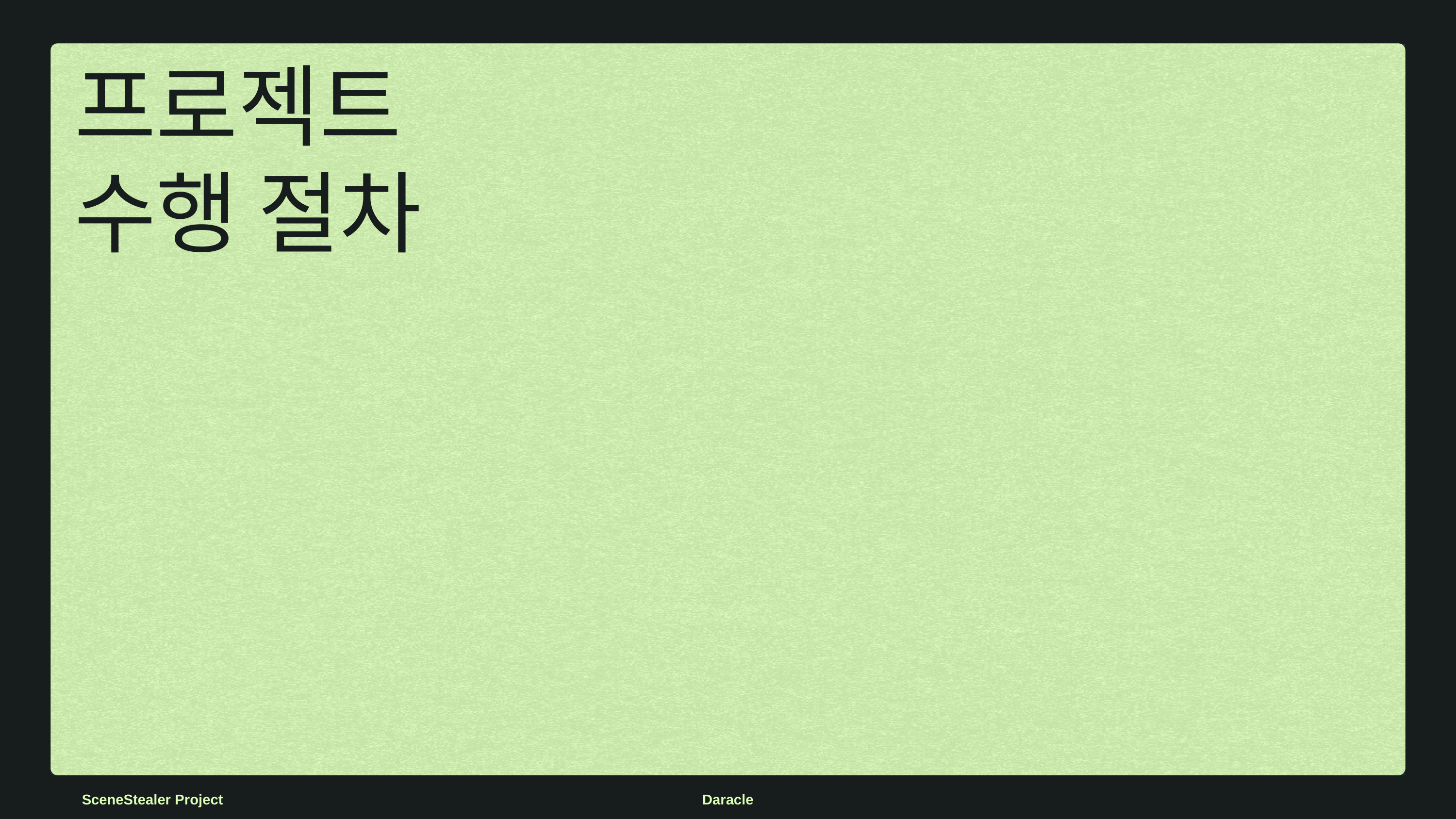

프로젝트
수행 절차

Character 배
SceneStealer Project
Daracle